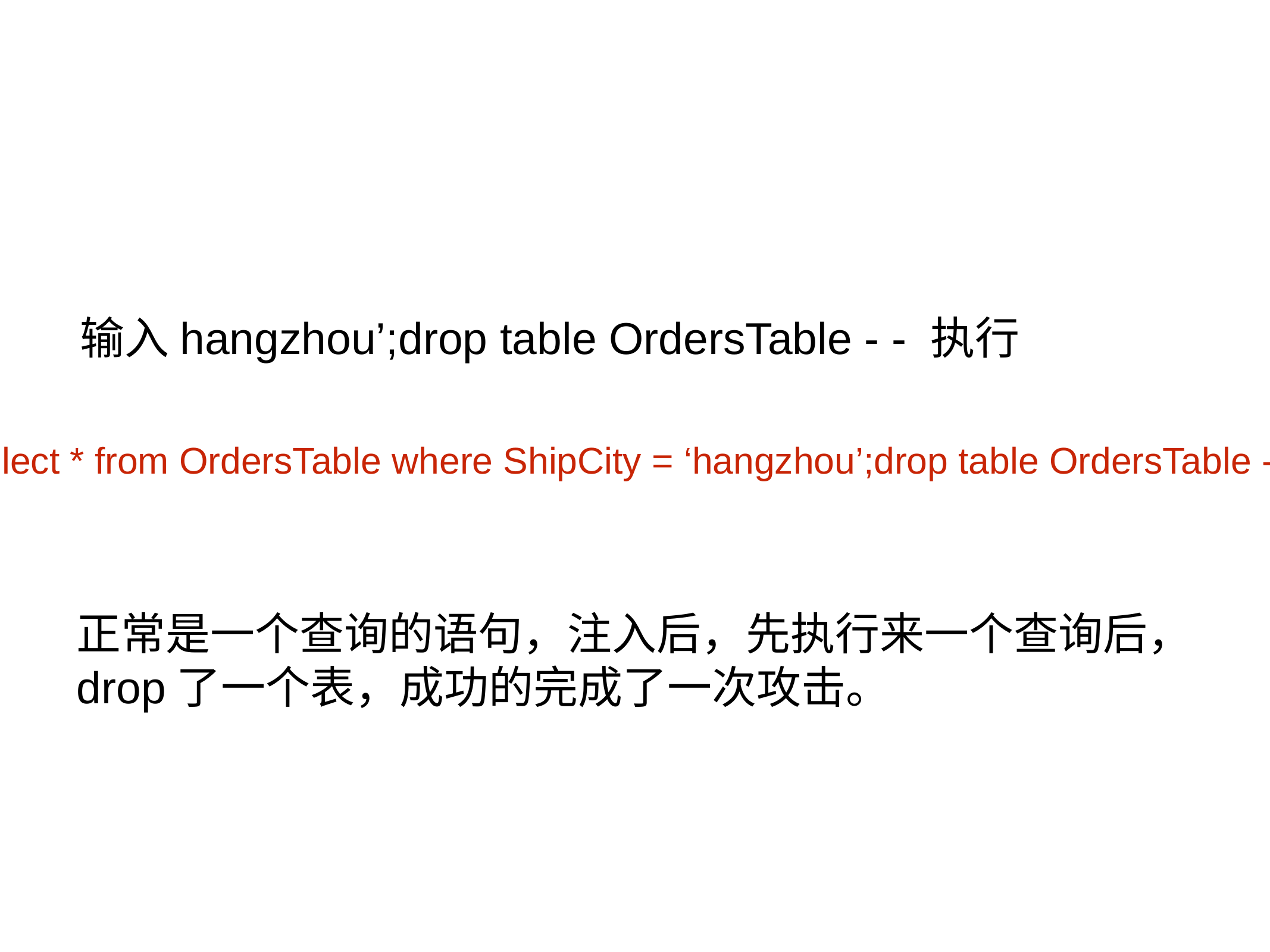

输入hangzhou’;drop table OrdersTable - - 执行
select * from OrdersTable where ShipCity = ‘hangzhou’;drop table OrdersTable - -‘
正常是一个查询的语句，注入后，先执行来一个查询后，
drop了一个表，成功的完成了一次攻击。